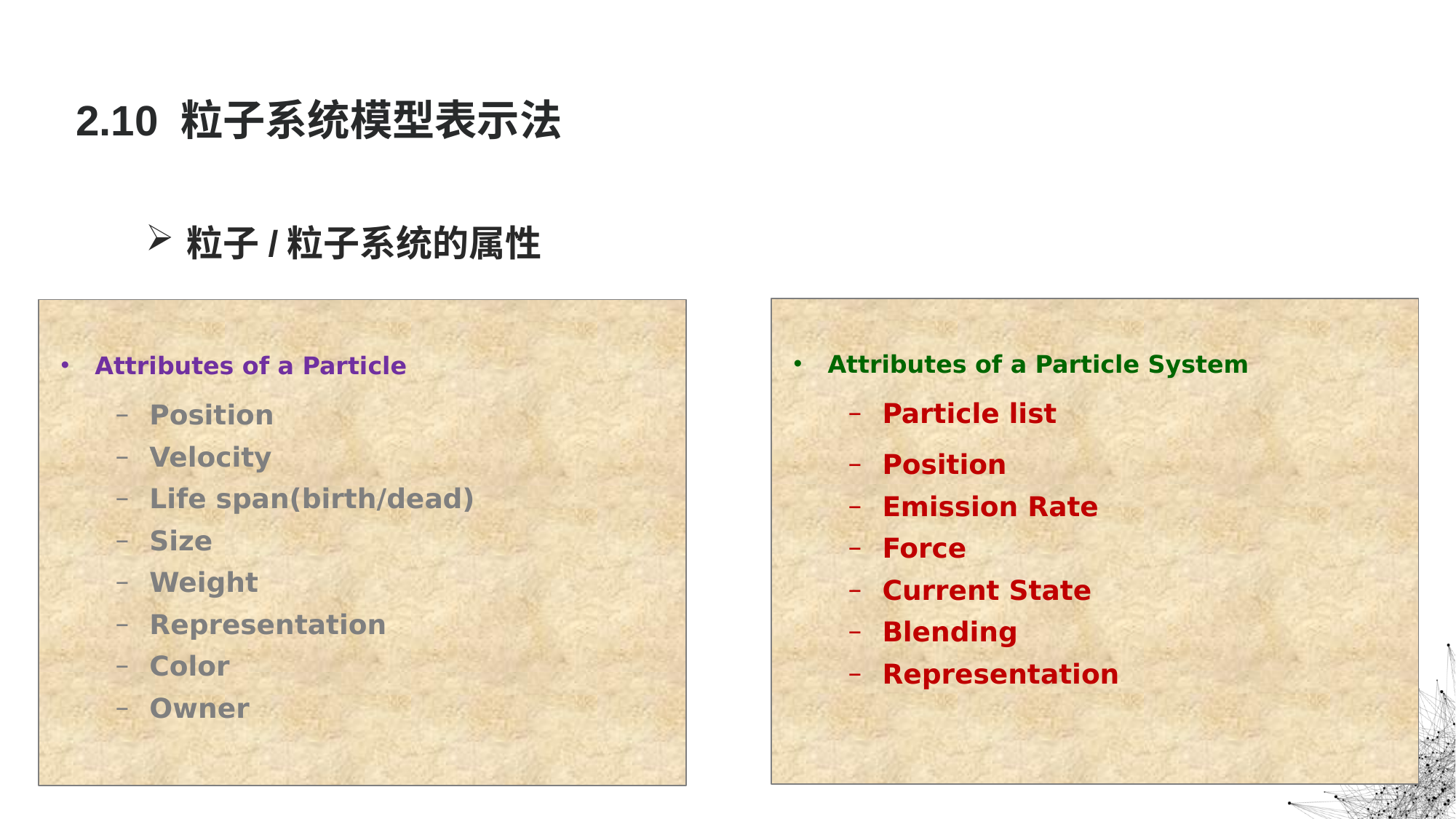

2.10 粒子系统模型表示法
粒子/粒子系统的属性

Attributes of a Particle System
Particle list
Position
Emission Rate
Force
Current State
Blending
Representation

Attributes of a Particle
Position
Velocity
Life span(birth/dead)
Size
Weight
Representation
Color
Owner